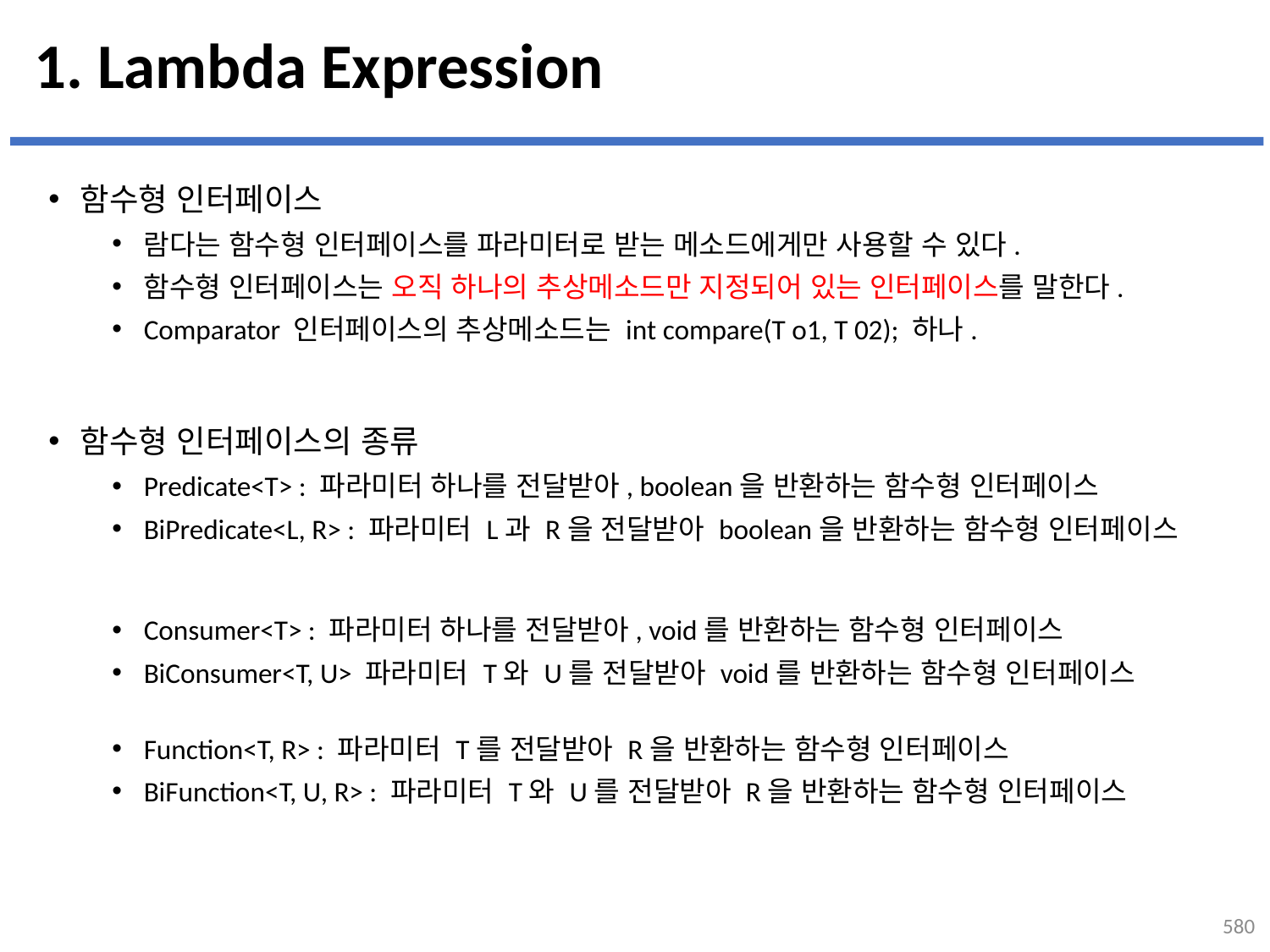

# 1. Lambda Expression
함수형 인터페이스
람다는 함수형 인터페이스를 파라미터로 받는 메소드에게만 사용할 수 있다.
함수형 인터페이스는 오직 하나의 추상메소드만 지정되어 있는 인터페이스를 말한다.
Comparator 인터페이스의 추상메소드는 int compare(T o1, T 02); 하나.

함수형 인터페이스의 종류
Predicate<T> : 파라미터 하나를 전달받아, boolean을 반환하는 함수형 인터페이스
BiPredicate<L, R> : 파라미터 L과 R을 전달받아 boolean을 반환하는 함수형 인터페이스

Consumer<T> : 파라미터 하나를 전달받아, void를 반환하는 함수형 인터페이스
BiConsumer<T, U> 파라미터 T와 U를 전달받아 void를 반환하는 함수형 인터페이스
Function<T, R> : 파라미터 T를 전달받아 R을 반환하는 함수형 인터페이스
BiFunction<T, U, R> : 파라미터 T와 U를 전달받아 R을 반환하는 함수형 인터페이스
580